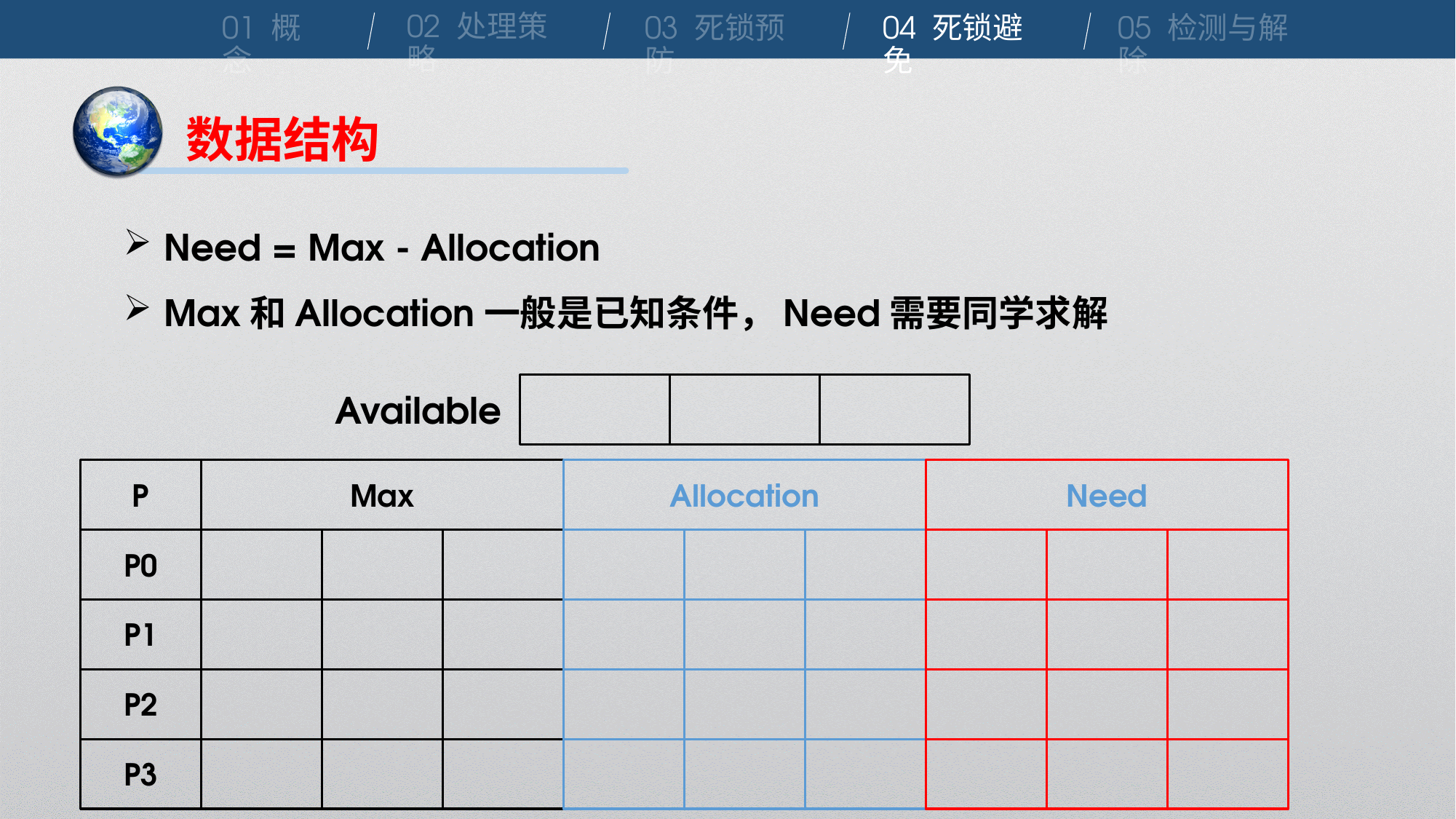

02 处理策略
01 概念
04 死锁避免
03 死锁预防
05 检测与解除
数据结构
Need = Max - Allocation
Max和Allocation一般是已知条件，Need需要同学求解

Available
Need

P
P0
P1
P2
P3
Max

Allocation